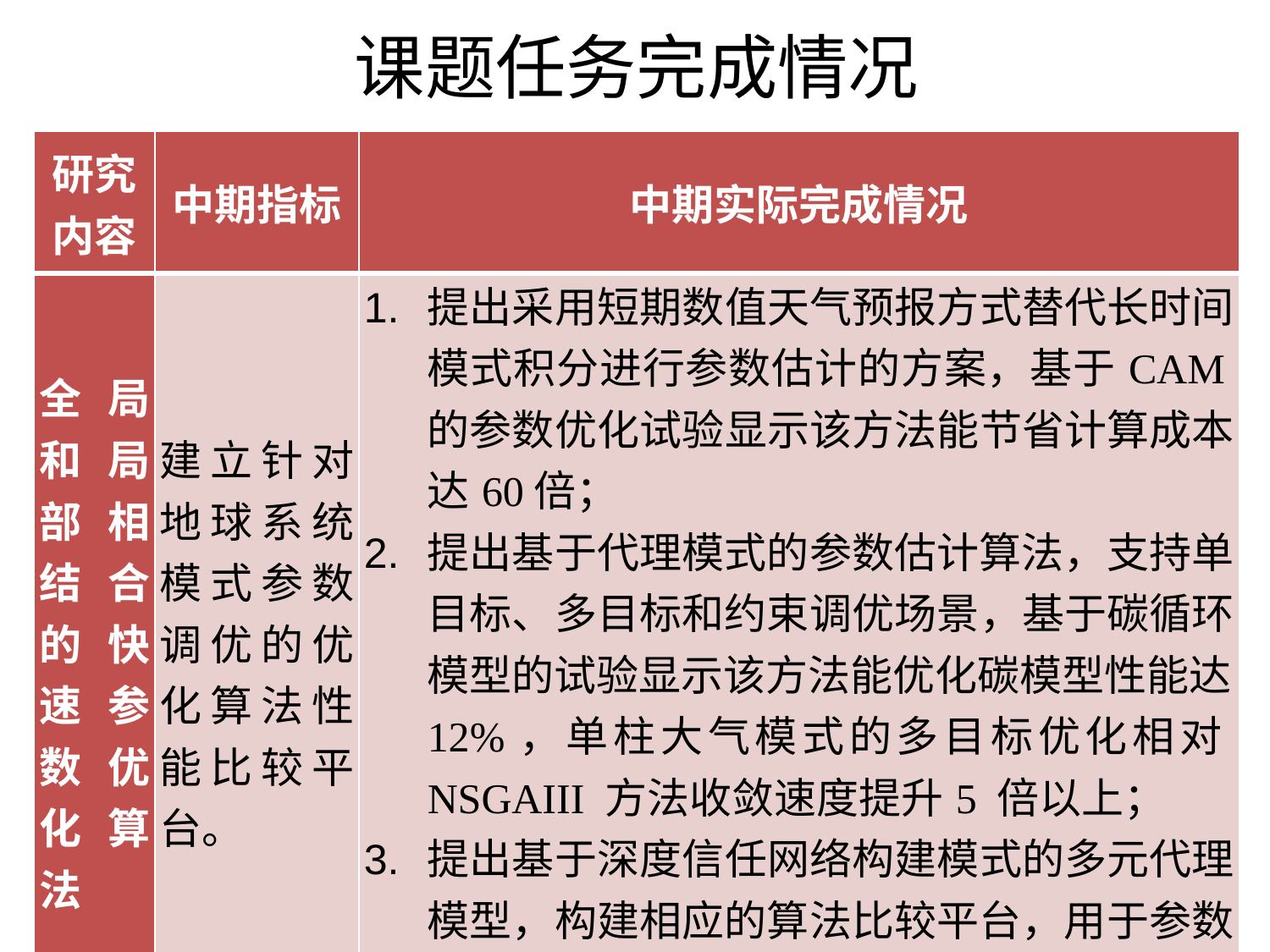

# 课题任务完成情况
| 研究内容 | 中期指标 | 中期实际完成情况 |
| --- | --- | --- |
| 全局和局部相结合的快速参数优化算法 | 建立针对地球系统模式参数调优的优化算法性能比较平台。 | 提出采用短期数值天气预报方式替代长时间模式积分进行参数估计的方案，基于CAM的参数优化试验显示该方法能节省计算成本达60倍； 提出基于代理模式的参数估计算法，支持单目标、多目标和约束调优场景，基于碳循环模型的试验显示该方法能优化碳模型性能达12%，单柱大气模式的多目标优化相对NSGAIII 方法收敛速度提升5 倍以上； 提出基于深度信任网络构建模式的多元代理模型，构建相应的算法比较平台，用于参数调优算法比较。 |
10